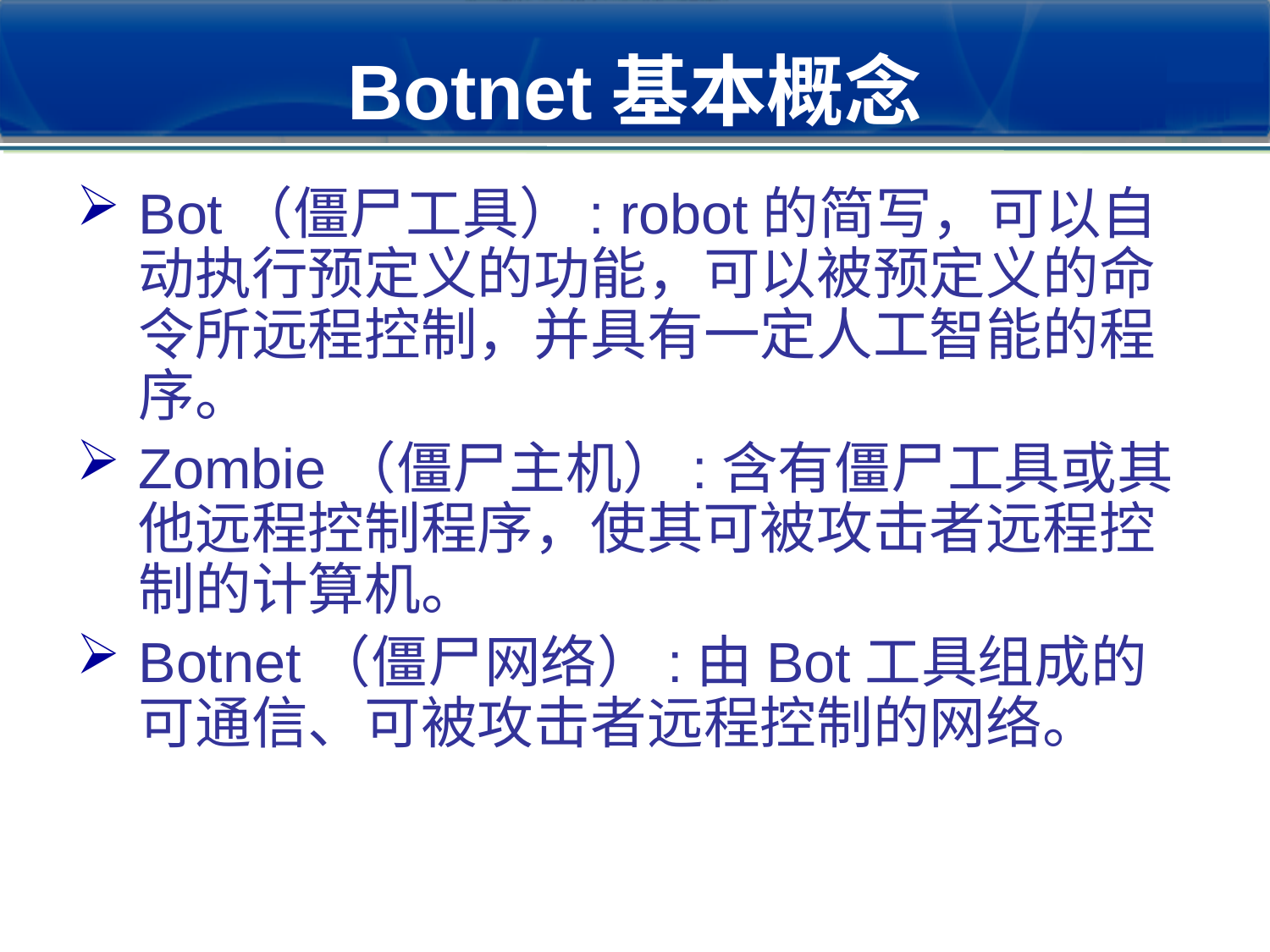

# Botnet基本概念
Bot（僵尸工具）: robot的简写，可以自动执行预定义的功能，可以被预定义的命令所远程控制，并具有一定人工智能的程序。
Zombie（僵尸主机）:含有僵尸工具或其他远程控制程序，使其可被攻击者远程控制的计算机。
Botnet（僵尸网络）:由Bot工具组成的可通信、可被攻击者远程控制的网络。